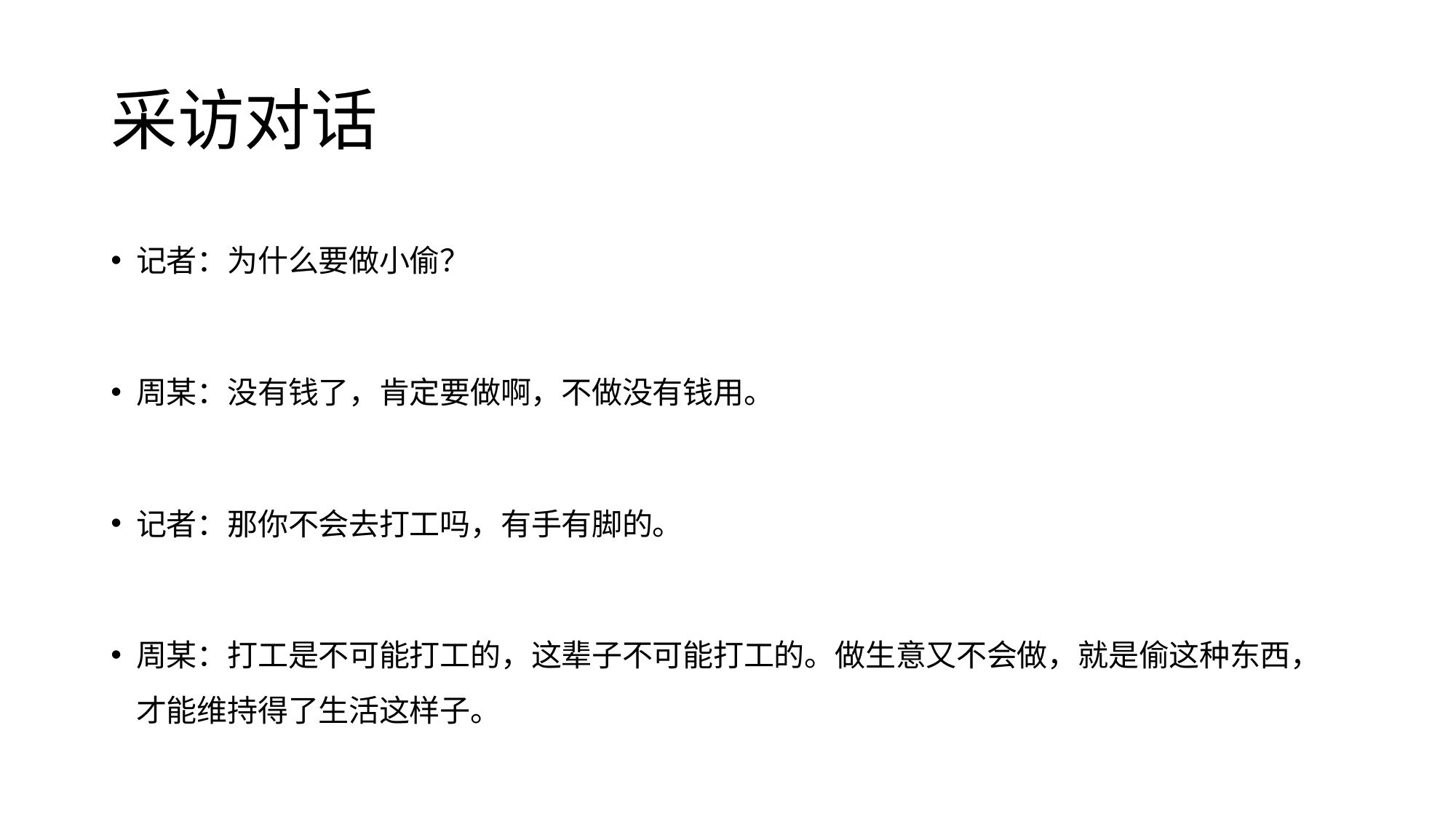

# 采访对话
记者：为什么要做小偷？

周某：没有钱了，肯定要做啊，不做没有钱用。

记者：那你不会去打工吗，有手有脚的。

周某：打工是不可能打工的，这辈子不可能打工的。做生意又不会做，就是偷这种东西，才能维持得了生活这样子。